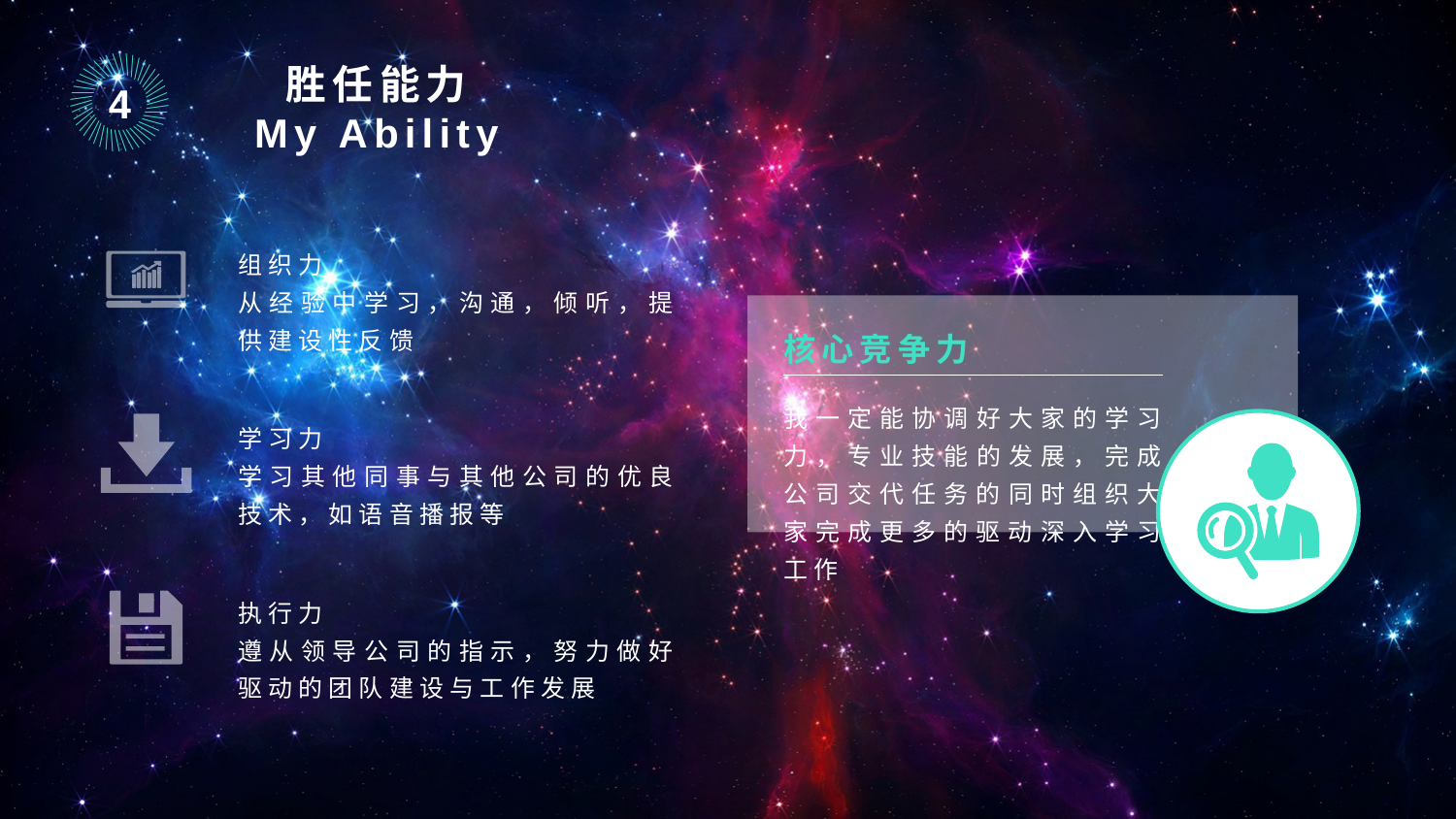

｜
｜
｜
｜
｜
｜
｜
｜
｜
｜
｜
｜
｜
｜
｜
｜
｜
｜
｜
｜
｜
｜
｜
｜
｜
｜
｜
｜
｜
｜
｜
｜
｜
｜
｜
｜
｜
｜
｜
｜
｜
｜
｜
｜
｜
｜
胜任能力
My Ability
4
组织力
从经验中学习，沟通，倾听，提供建设性反馈

核心竞争力
我一定能协调好大家的学习力，专业技能的发展，完成公司交代任务的同时组织大家完成更多的驱动深入学习工作
学习力
学习其他同事与其他公司的优良技术，如语音播报等

执行力
遵从领导公司的指示，努力做好驱动的团队建设与工作发展